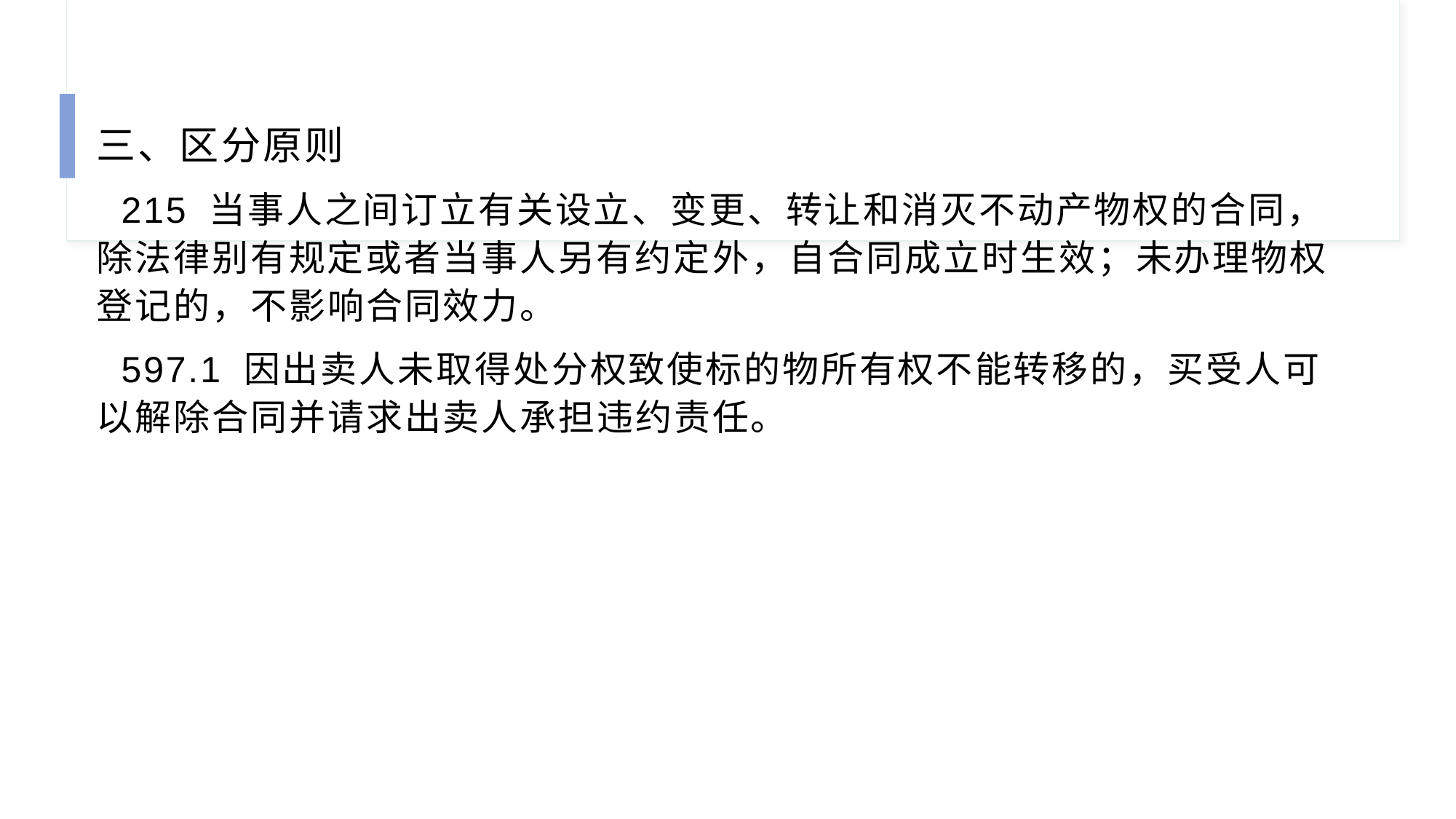

三、区分原则
  215 当事人之间订立有关设立、变更、转让和消灭不动产物权的合同，除法律别有规定或者当事人另有约定外，自合同成立时生效；未办理物权登记的，不影响合同效力。
  597.1 因出卖人未取得处分权致使标的物所有权不能转移的，买受人可以解除合同并请求出卖人承担违约责任。